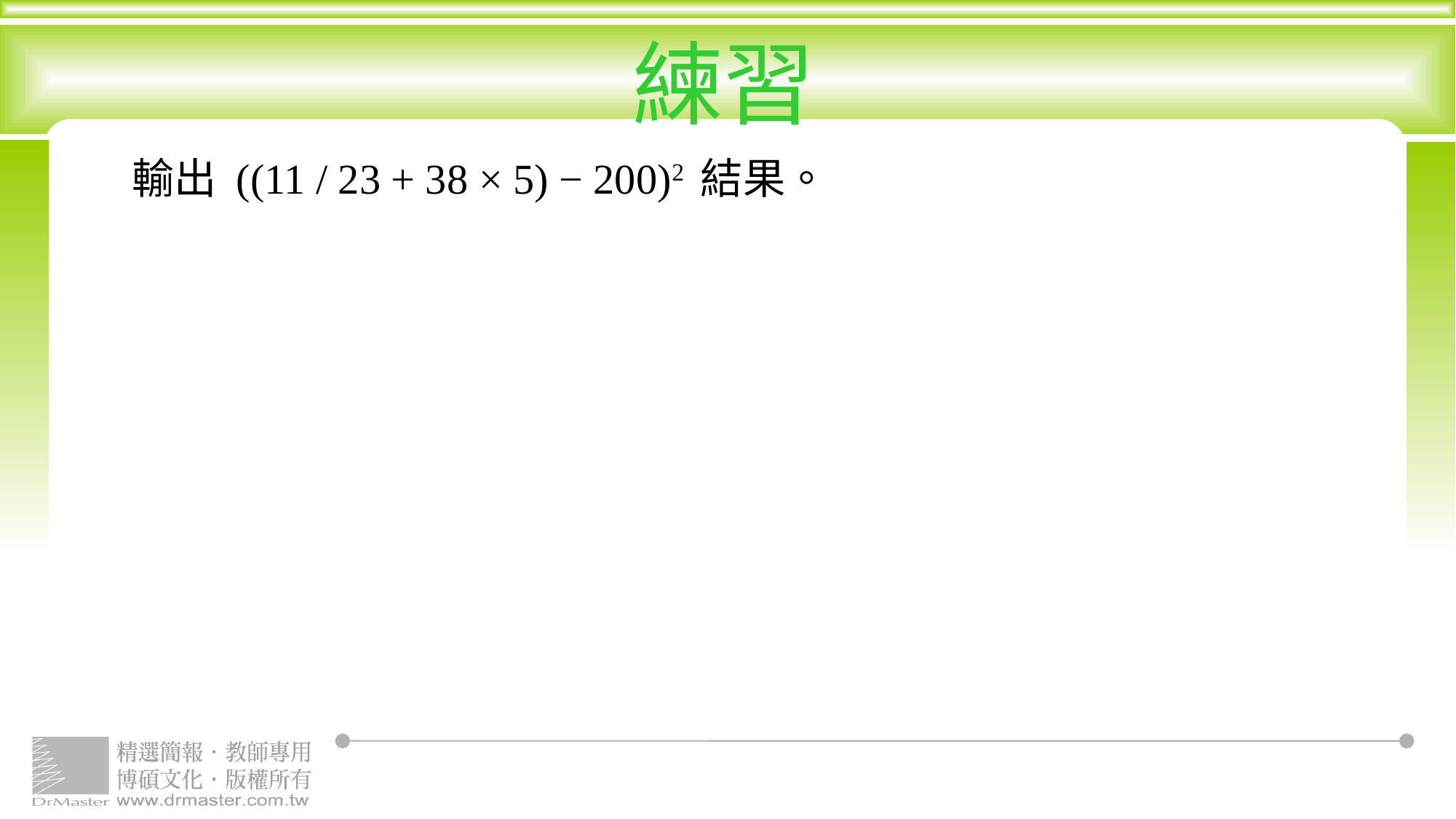

# 練習
輸出 ((11 / 23 + 38 × 5) − 200)2 結果。